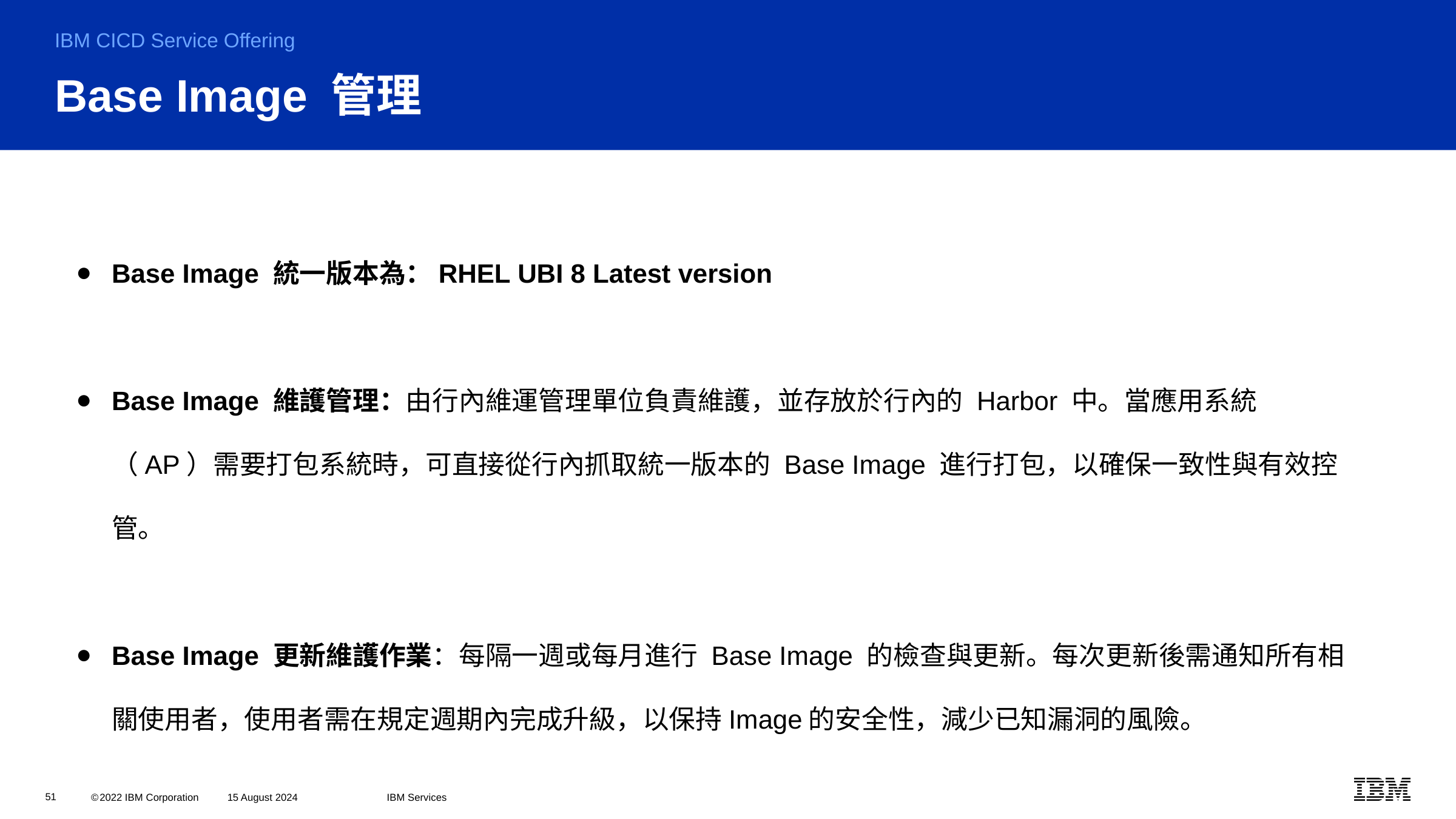

IBM CICD Service Offering
# Base Image 管理
Base Image 統一版本為：RHEL UBI 8 Latest version

Base Image 維護管理：由行內維運管理單位負責維護，並存放於行內的 Harbor 中。當應用系統（AP）需要打包系統時，可直接從行內抓取統一版本的 Base Image 進行打包，以確保一致性與有效控管。

Base Image 更新維護作業：每隔一週或每月進行 Base Image 的檢查與更新。每次更新後需通知所有相關使用者，使用者需在規定週期內完成升級，以保持Image的安全性，減少已知漏洞的風險。